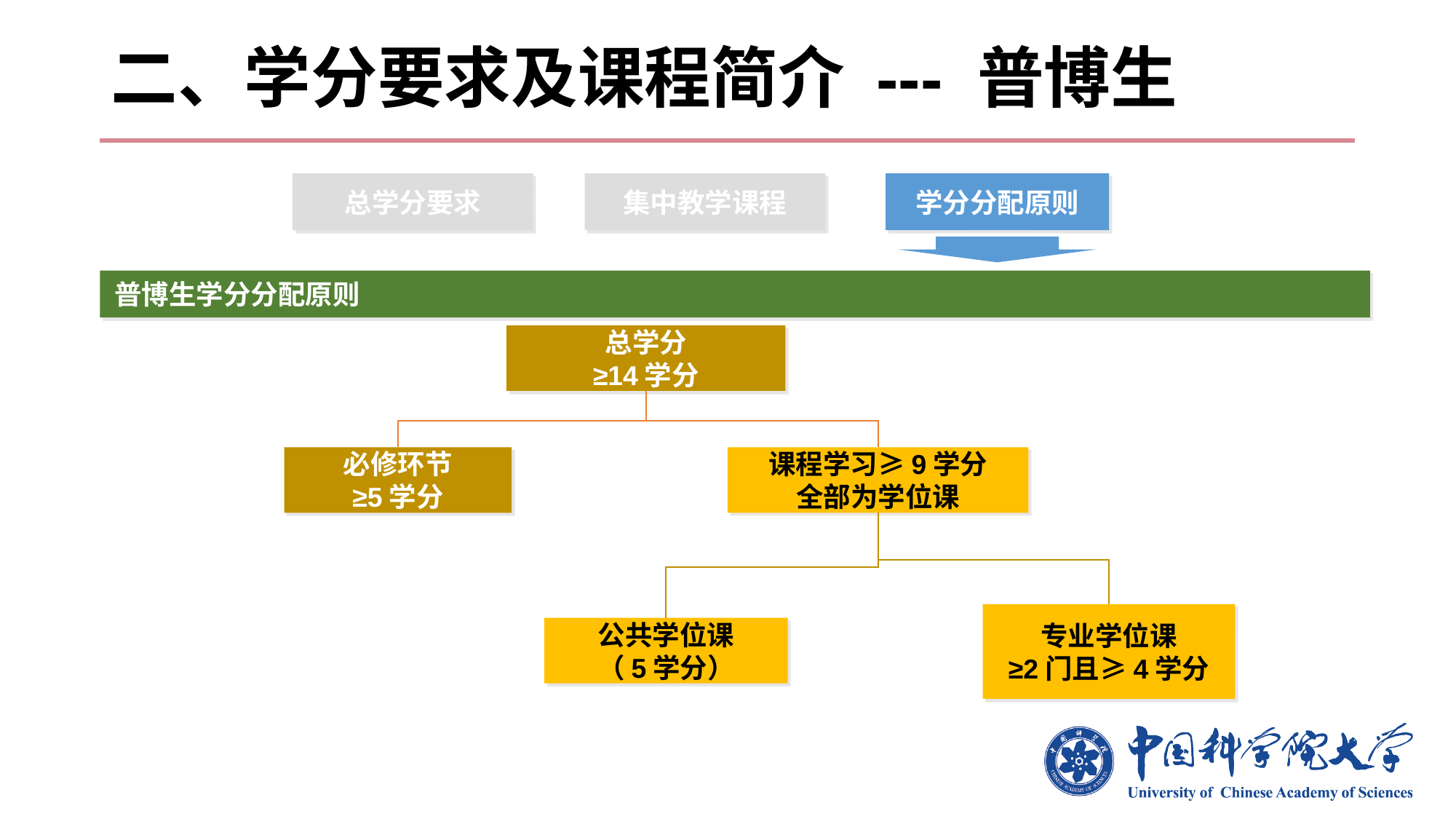

# 二、学分要求及课程简介 --- 普博生

总学分要求
集中教学课程
学分分配原则

普博生学分分配原则
总学分
≥14学分
必修环节
≥5学分
课程学习≥9学分
全部为学位课

专业学位课
≥2门且≥4学分

公共学位课
（5学分）